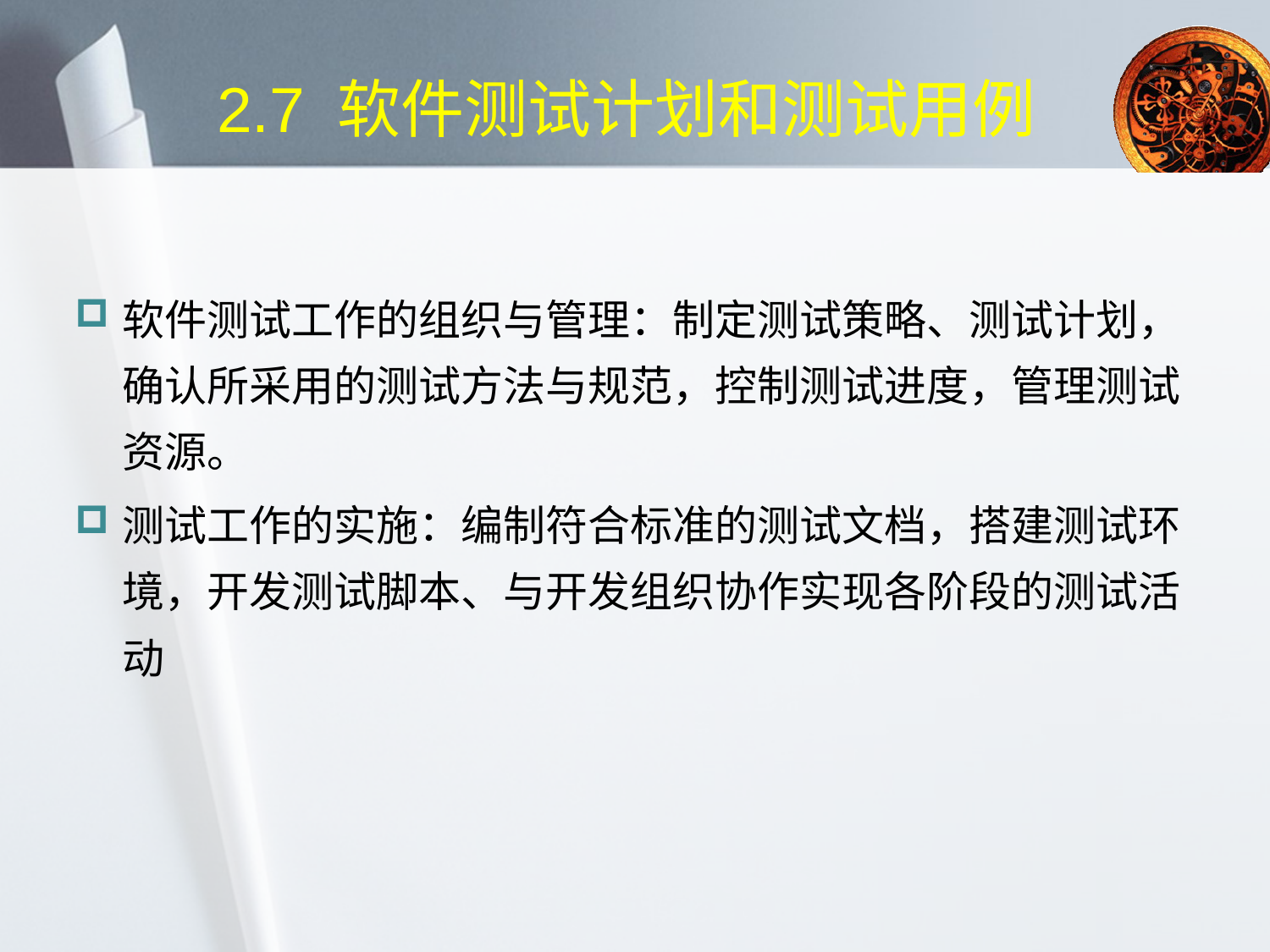

# 2.7 软件测试计划和测试用例
软件测试工作的组织与管理：制定测试策略、测试计划，确认所采用的测试方法与规范，控制测试进度，管理测试资源。
测试工作的实施：编制符合标准的测试文档，搭建测试环境，开发测试脚本、与开发组织协作实现各阶段的测试活动